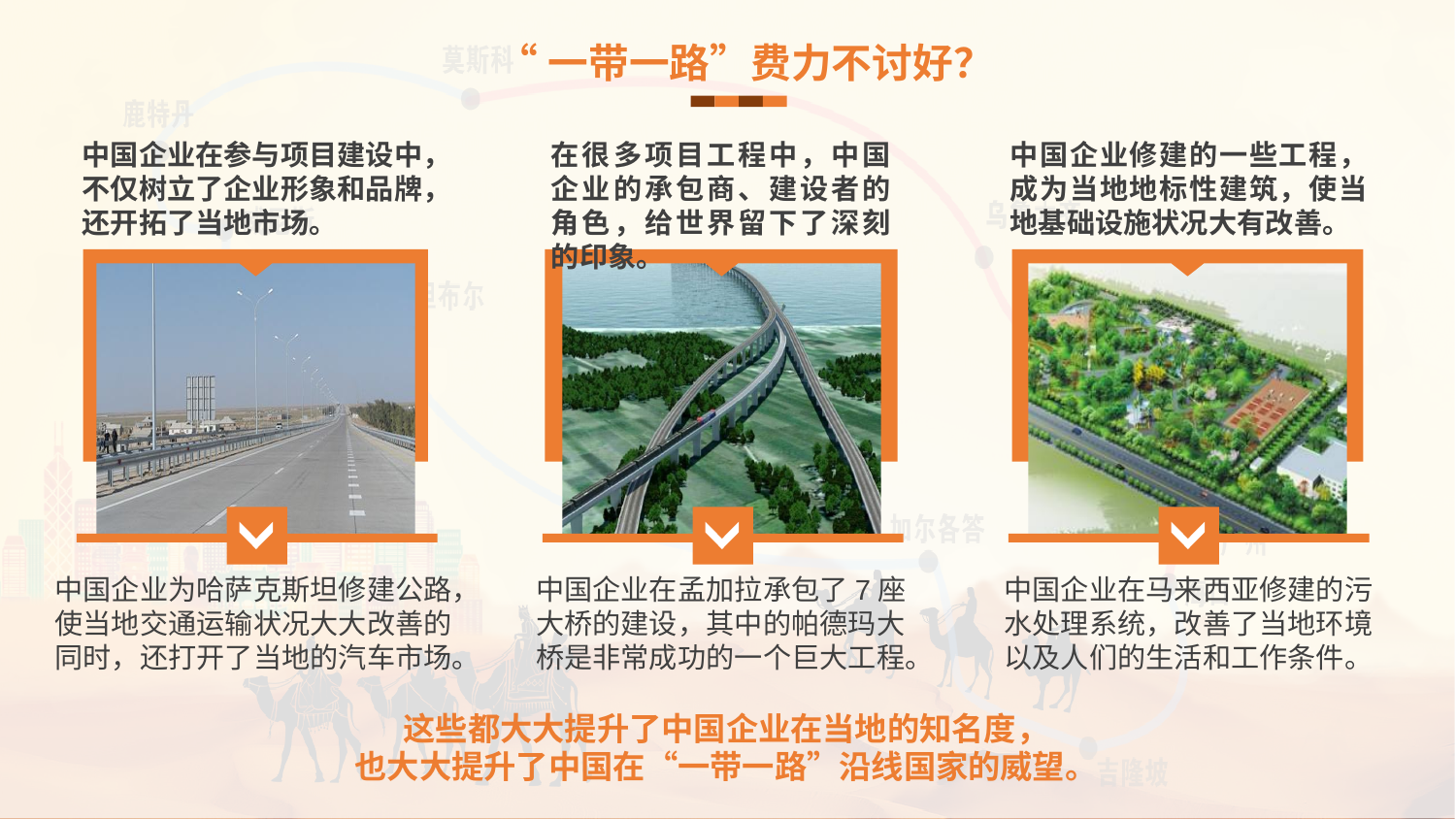

“一带一路”费力不讨好？

中国企业在参与项目建设中，不仅树立了企业形象和品牌，还开拓了当地市场。
在很多项目工程中，中国企业的承包商、建设者的角色，给世界留下了深刻的印象。
中国企业修建的一些工程，成为当地地标性建筑，使当地基础设施状况大有改善。

中国企业为哈萨克斯坦修建公路，使当地交通运输状况大大改善的同时，还打开了当地的汽车市场。
中国企业在孟加拉承包了7座大桥的建设，其中的帕德玛大桥是非常成功的一个巨大工程。
中国企业在马来西亚修建的污水处理系统，改善了当地环境以及人们的生活和工作条件。
这些都大大提升了中国企业在当地的知名度，
也大大提升了中国在“一带一路”沿线国家的威望。